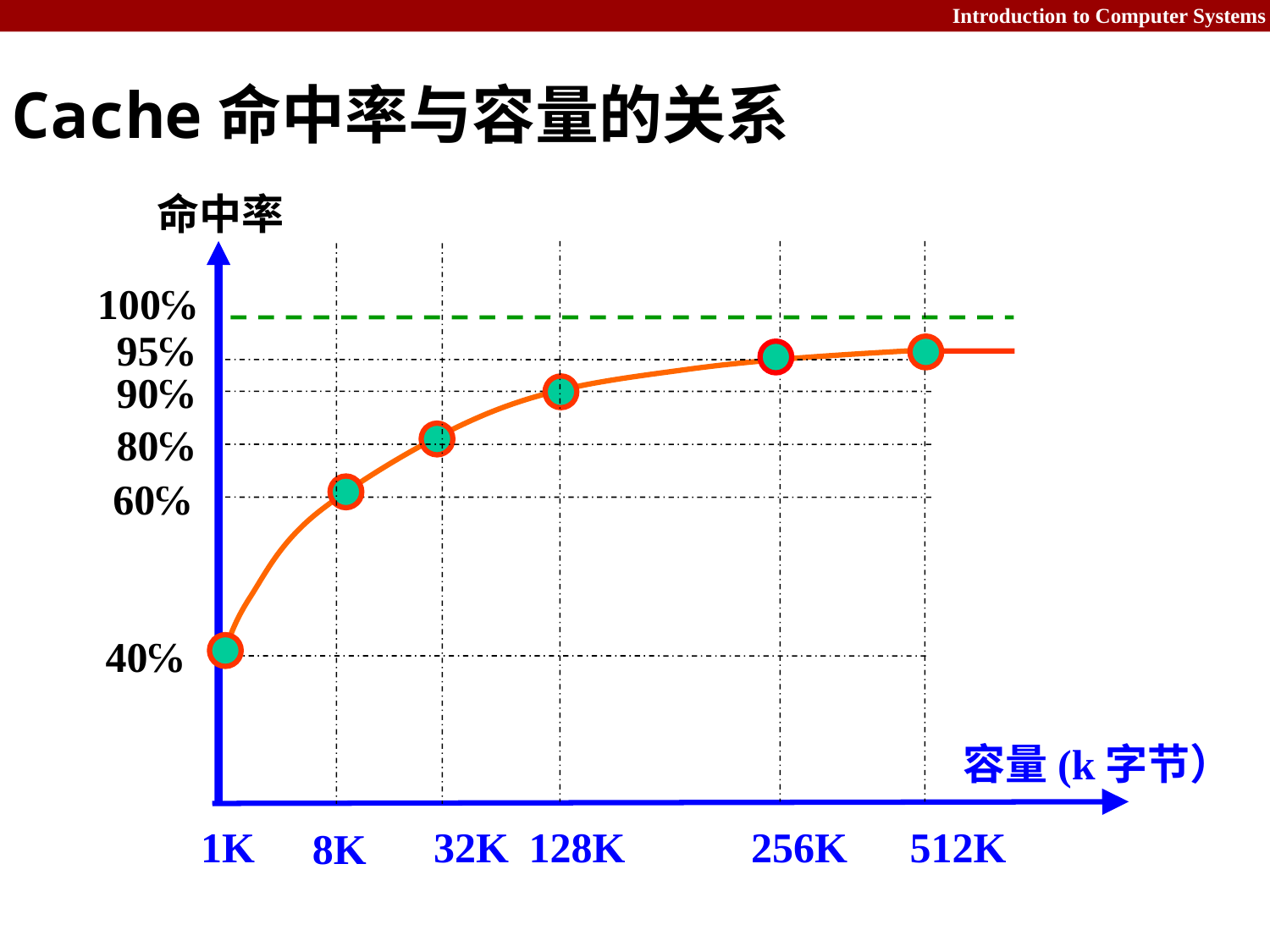

Cache命中率与容量的关系
命中率

100℅
95℅

90℅

80℅

60℅

40℅

容量(k字节）
1K
32K
128K
256K
512K
8K